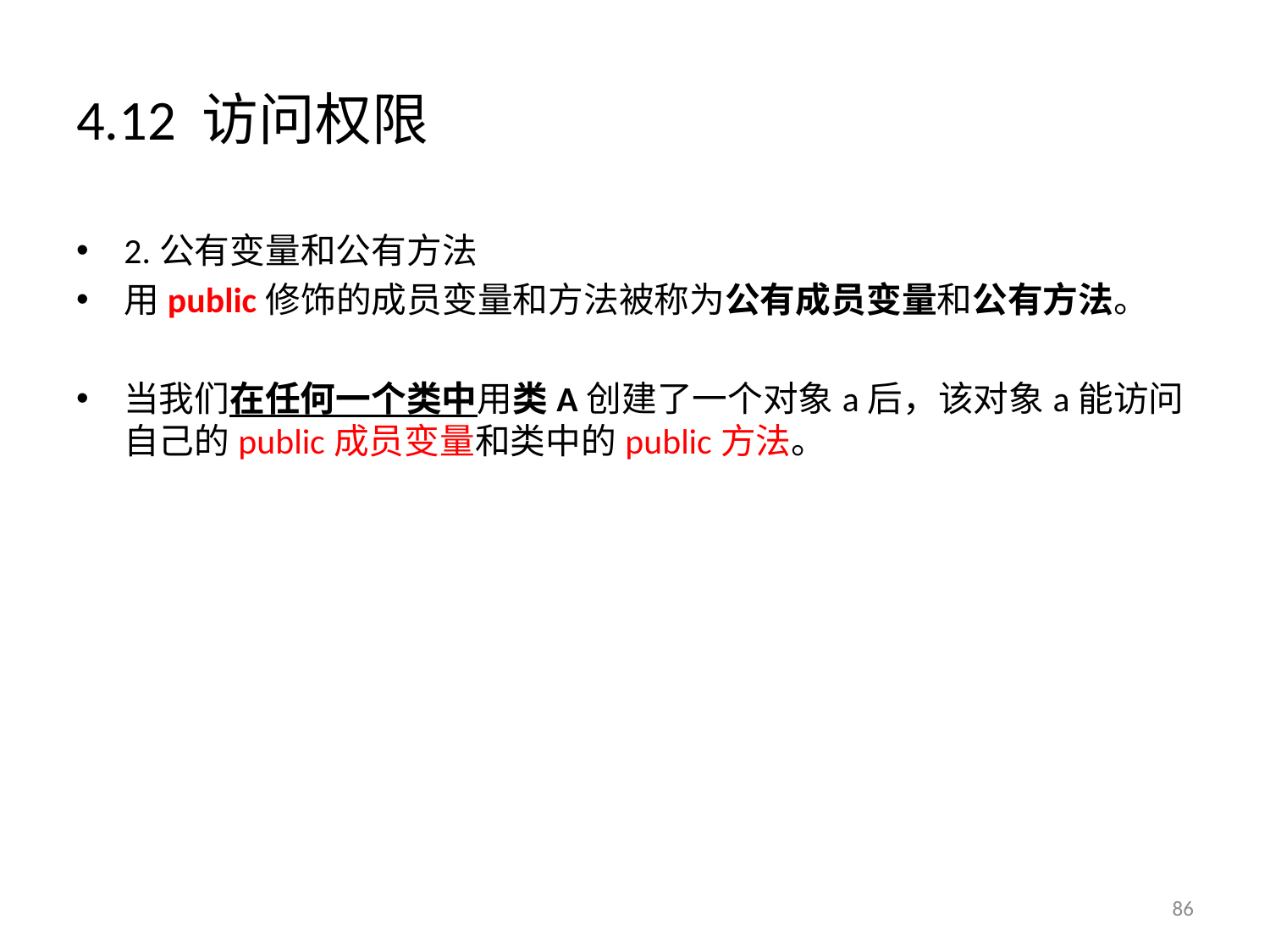

# 4.12 访问权限
2.公有变量和公有方法
用public修饰的成员变量和方法被称为公有成员变量和公有方法。

当我们在任何一个类中用类A创建了一个对象a后，该对象a能访问自己的public成员变量和类中的public方法。

86